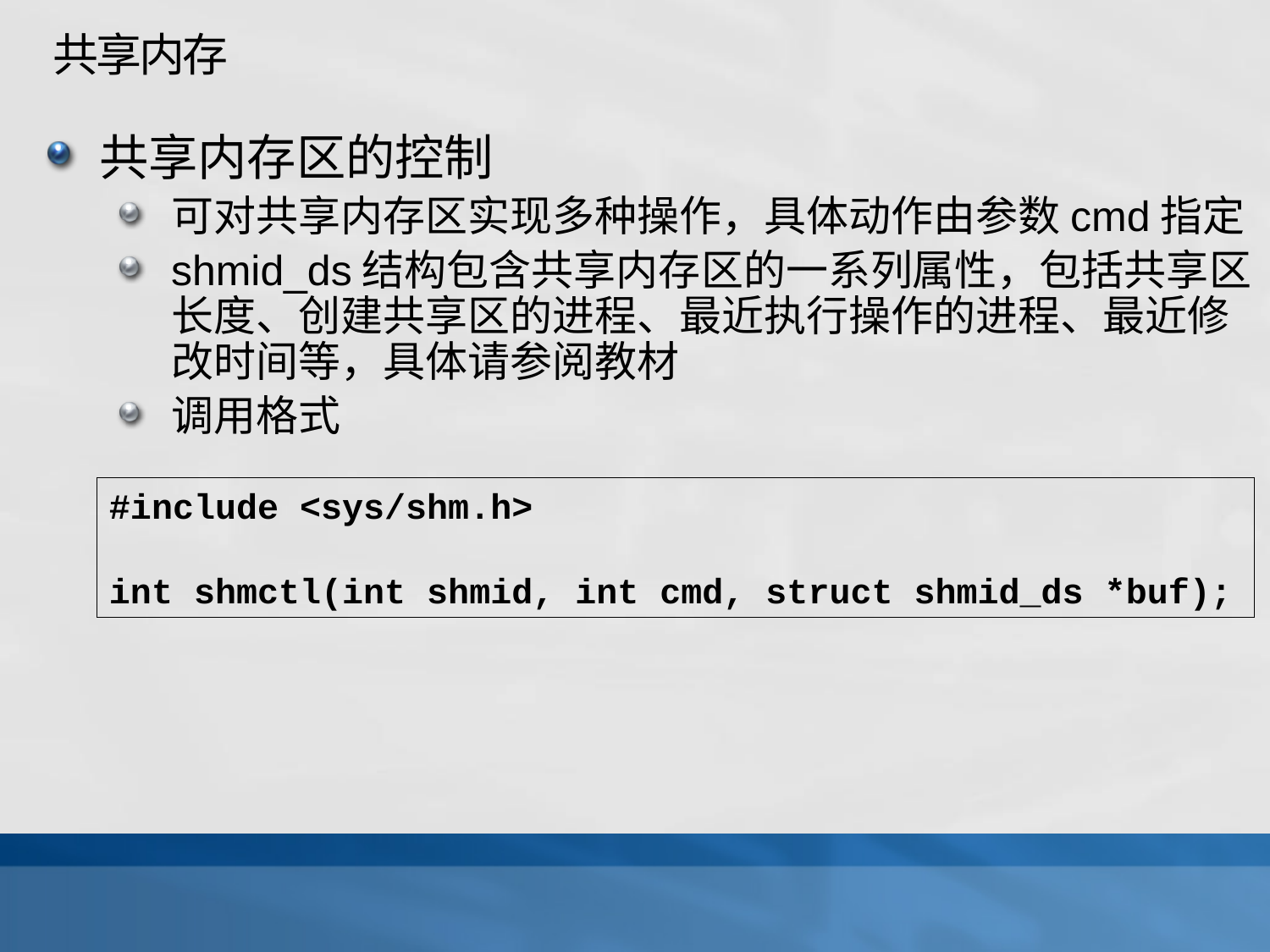

# 共享内存

共享内存区的控制
可对共享内存区实现多种操作，具体动作由参数cmd指定
shmid_ds结构包含共享内存区的一系列属性，包括共享区长度、创建共享区的进程、最近执行操作的进程、最近修改时间等，具体请参阅教材
调用格式
#include <sys/shm.h>

int shmctl(int shmid, int cmd, struct shmid_ds *buf);